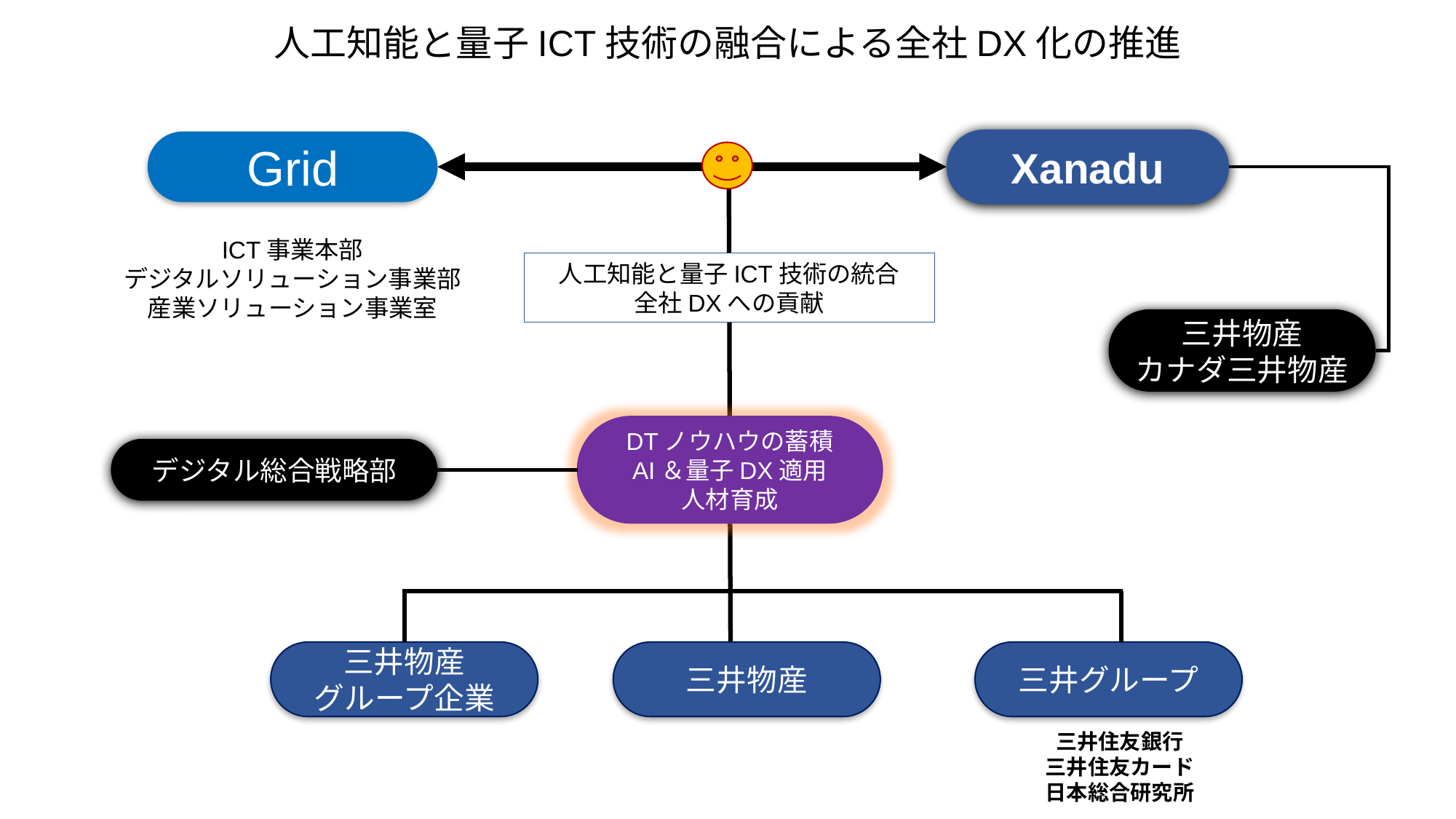

人工知能と量子ICT技術の融合による全社DX化の推進
Xanadu
Grid

ICT事業本部
デジタルソリューション事業部
産業ソリューション事業室
人工知能と量子ICT技術の統合
全社DXへの貢献
三井物産
カナダ三井物産
DTノウハウの蓄積
AI＆量子DX適用
人材育成
デジタル総合戦略部
三井物産
グループ企業
三井物産
三井グループ
三井住友銀行
三井住友カード
日本総合研究所